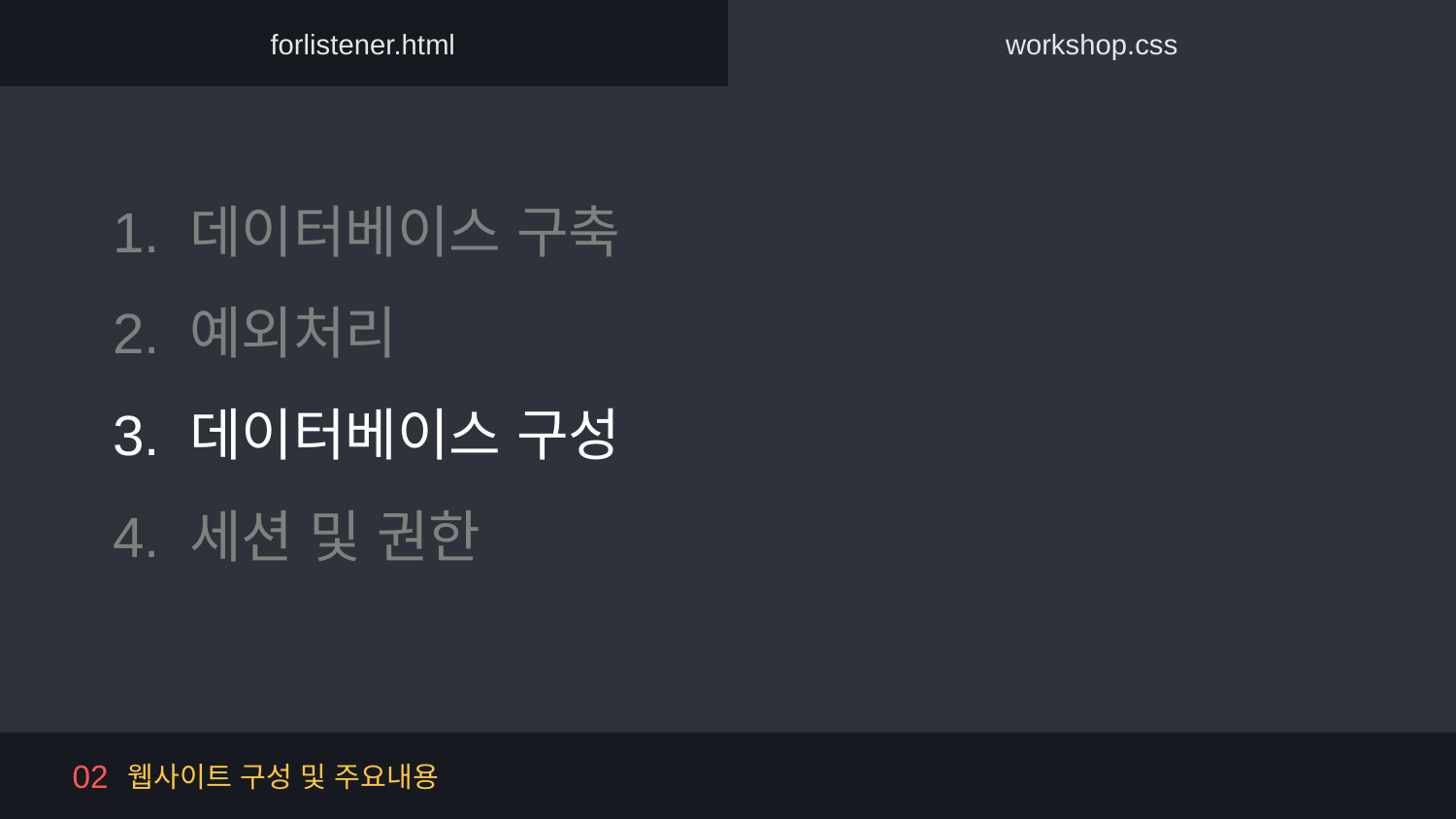

forlistener.html
workshop.css

AnnounceBean
   – announce, board테이블이 사용(announce와, board테이블의 구조는 같다)
LoginBean
   - member
MemberBean
   – member
MemberListBean
   – member
1. 데이터베이스 구축
2. 예외처리
3. 데이터베이스 구성
4. 세션 및 권한
웹사이트 구성 및 주요내용
02